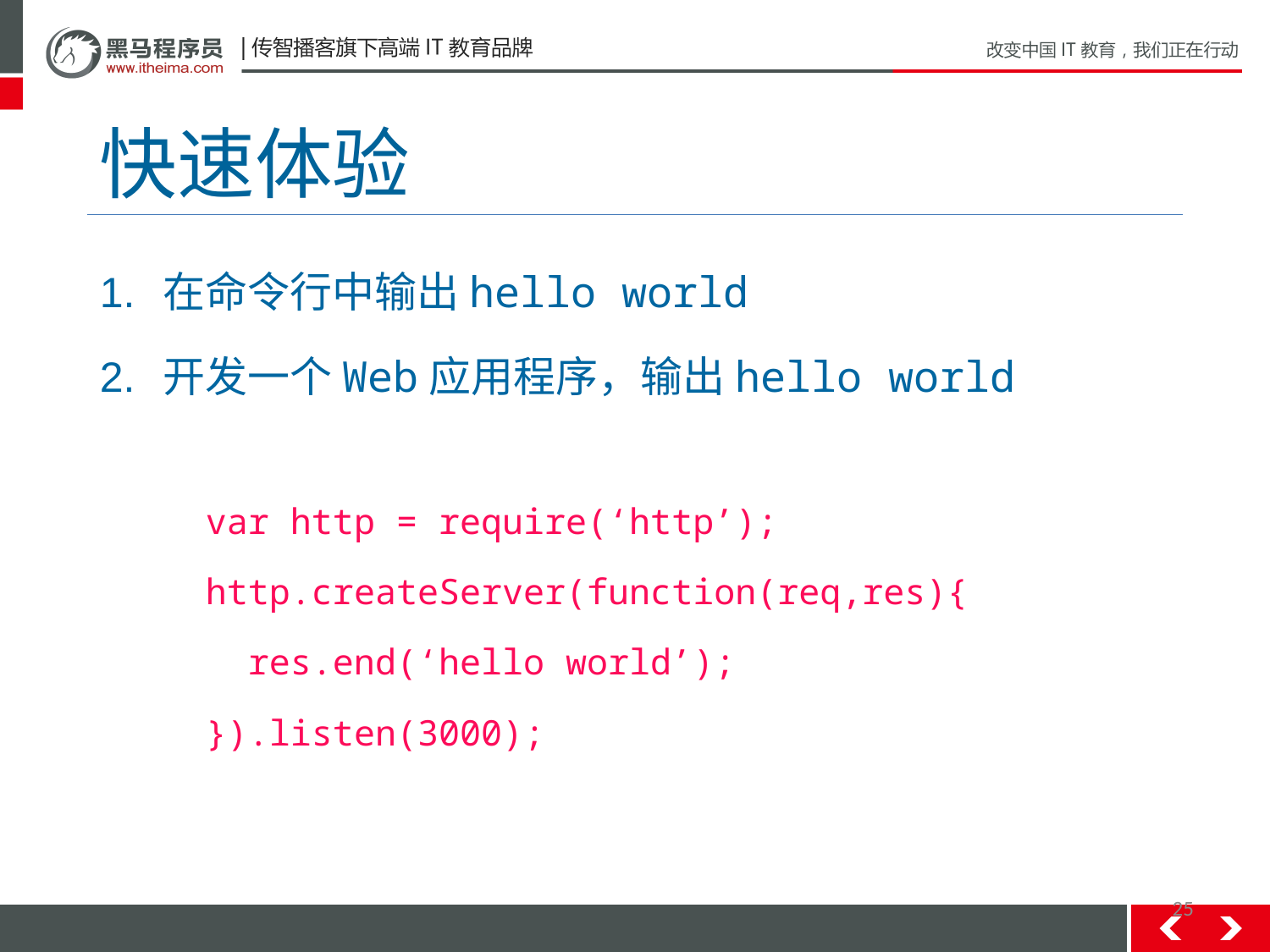

# 快速体验
在命令行中输出hello world
开发一个Web应用程序，输出hello world

  var http = require(‘http’);
  http.createServer(function(req,res){
    res.end(‘hello world’);
  }).listen(3000);

25